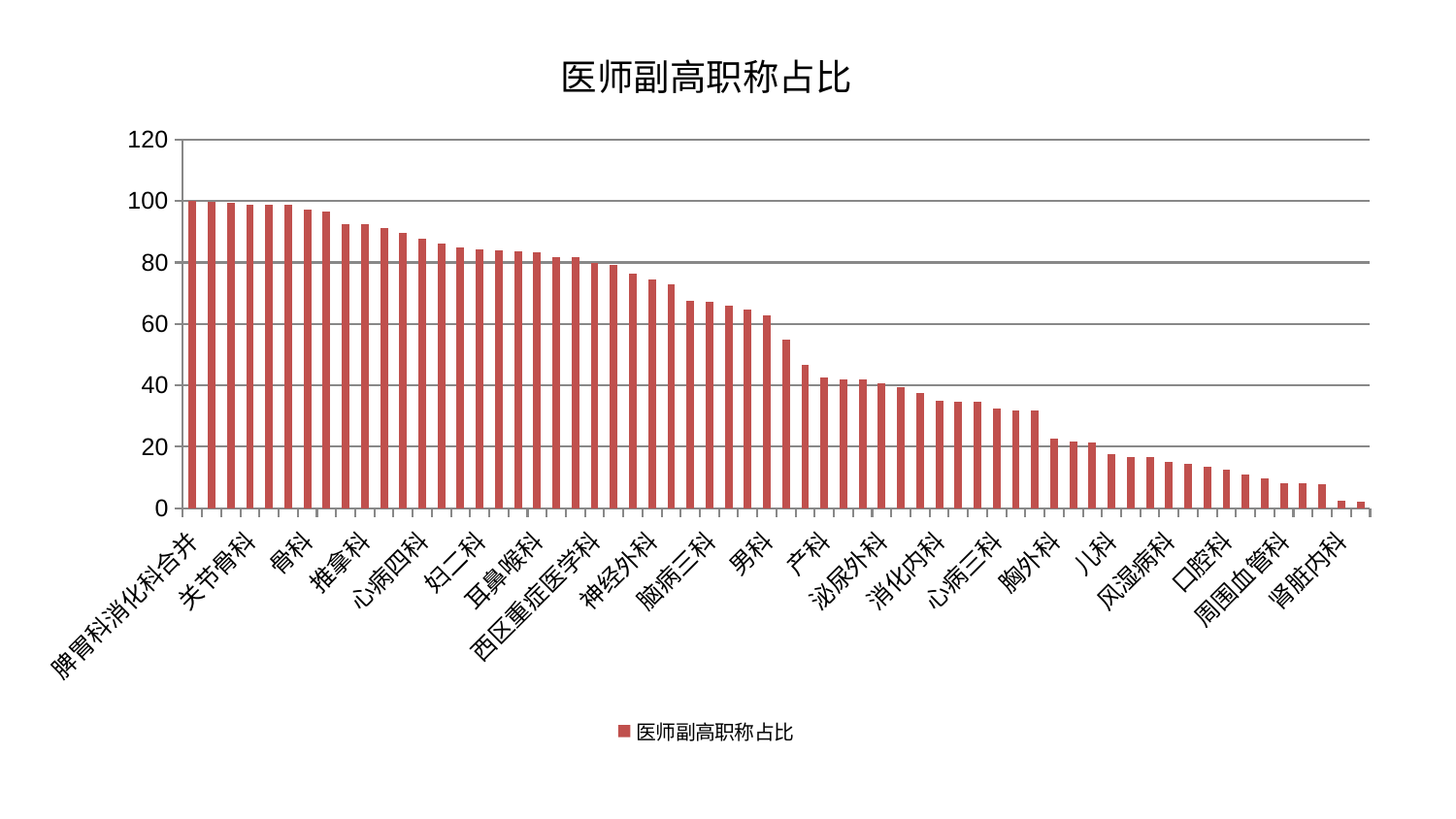

### Chart: 医师副高职称占比

| Category | 医师副高职称占比 |
|---|---|
| 脾胃科消化科合并 | 100.0 |
| 脑病二科 | 99.7267569470156 |
| 重症医学科 | 99.35597487581141 |
| 关节骨科 | 98.80227724514542 |
| 呼吸内科 | 98.77908059592001 |
| 肿瘤内科 | 98.66275656705496 |
| 骨科 | 97.18513867758452 |
| 身心医学科 | 96.48614701455584 |
| 运动损伤骨科 | 92.61321647503114 |
| 推拿科 | 92.58193198619173 |
| 脊柱骨科 | 91.34723578091433 |
| 眼科 | 89.79442940729406 |
| 心病四科 | 87.87798108564242 |
| 老年医学科 | 86.03051889514471 |
| 妇科妇二科合并 | 85.00431952818933 |
| 妇二科 | 84.34541981536266 |
| 肛肠科 | 84.00532764985805 |
| 创伤骨科 | 83.50939012818549 |
| 耳鼻喉科 | 83.26215787432601 |
| 显微骨科 | 81.82200122174733 |
| 肝胆外科 | 81.68540738851088 |
| 西区重症医学科 | 79.8882741314072 |
| 小儿骨科 | 79.24112181696857 |
| 心血管内科 | 76.49384902201913 |
| 神经外科 | 74.4073778778946 |
| 皮肤科 | 72.78638560500984 |
| 治未病中心 | 67.57358629392027 |
| 脑病三科 | 67.30075786893961 |
| 微创骨科 | 65.83497082748302 |
| 脑病一科 | 64.7837366677355 |
| 男科 | 62.832107531279505 |
| 普通外科 | 54.80047781442734 |
| 综合内科 | 46.543223870272094 |
| 产科 | 42.65519819935747 |
| 中医外治中心 | 42.09332509117626 |
| 神经内科 | 41.82902459058307 |
| 泌尿外科 | 40.60525566919689 |
| 心病二科 | 39.419186818502595 |
| 东区重症医学科 | 37.43583815824367 |
| 消化内科 | 34.87212442313976 |
| 针灸科 | 34.82201556891403 |
| 康复科 | 34.724802350228465 |
| 心病三科 | 32.58066951168138 |
| 心病一科 | 31.92532151022752 |
| 血液科 | 31.905373471378976 |
| 胸外科 | 22.748517057692332 |
| 妇科 | 21.588155114497045 |
| 医院 | 21.367985489369534 |
| 儿科 | 17.68053188774796 |
| 东区肾病科 | 16.763562228948008 |
| 肾病科 | 16.605141566601883 |
| 风湿病科 | 14.989572351940332 |
| 美容皮肤科 | 14.381743863571902 |
| 脾胃病科 | 13.363228764295847 |
| 口腔科 | 12.415590384383457 |
| 乳腺甲状腺外科 | 11.10527394564415 |
| 中医经典科 | 9.743814666356933 |
| 周围血管科 | 8.200661274524252 |
| 小儿推拿科 | 8.0600442094221 |
| 内分泌科 | 7.742145515311888 |
| 肾脏内科 | 2.3918453167558664 |
| 肝病科 | 2.226990784555242 |
26